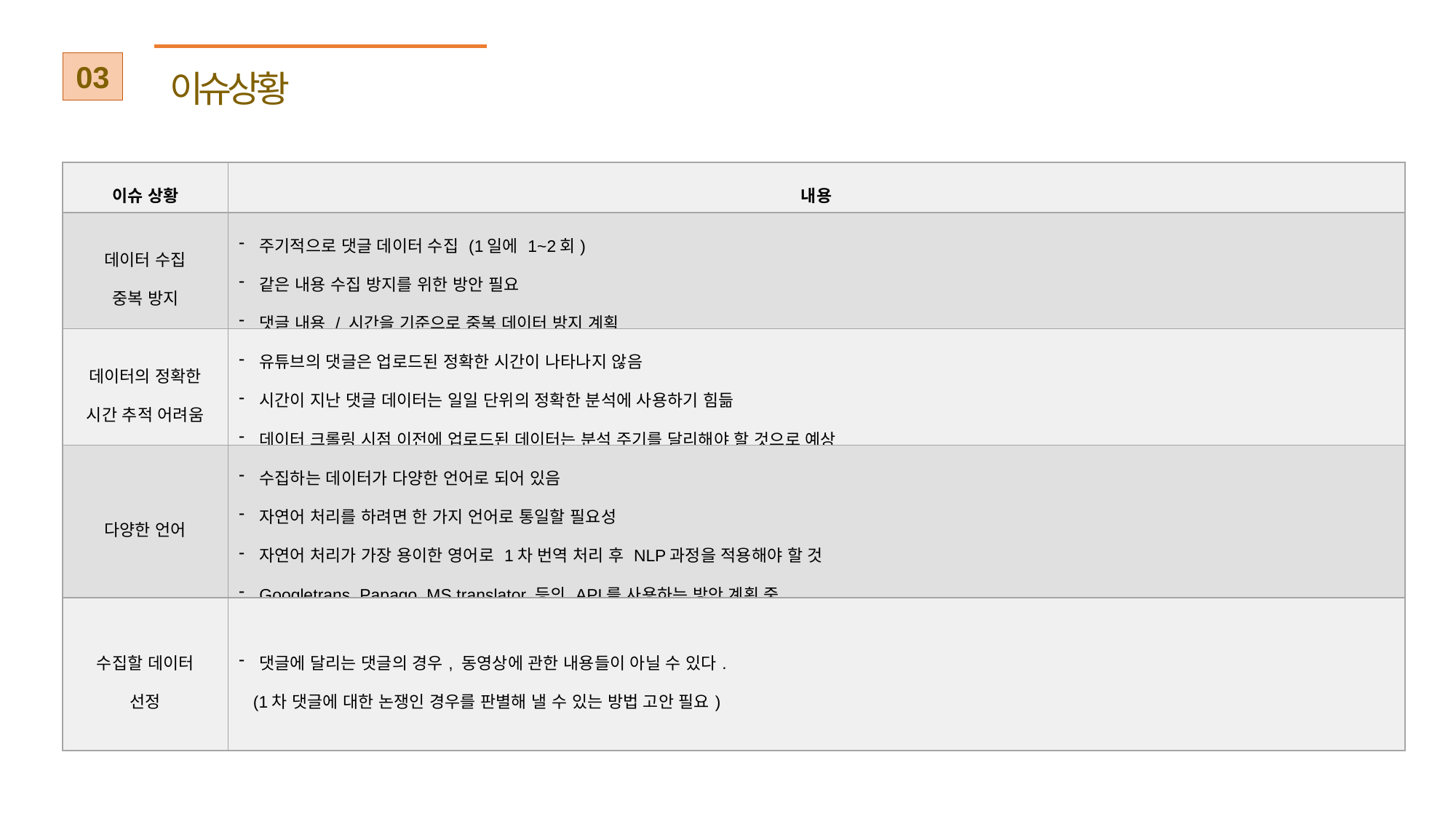

03
이슈상황
| 이슈 상황 | 내용 |
| --- | --- |
| 데이터 수집 중복 방지 | 주기적으로 댓글 데이터 수집 (1일에 1~2회) 같은 내용 수집 방지를 위한 방안 필요 댓글 내용 / 시간을 기준으로 중복 데이터 방지 계획 |
| 데이터의 정확한 시간 추적 어려움 | 유튜브의 댓글은 업로드된 정확한 시간이 나타나지 않음 시간이 지난 댓글 데이터는 일일 단위의 정확한 분석에 사용하기 힘듦 데이터 크롤링 시점 이전에 업로드된 데이터는 분석 주기를 달리해야 할 것으로 예상 |
| 다양한 언어 | 수집하는 데이터가 다양한 언어로 되어 있음 자연어 처리를 하려면 한 가지 언어로 통일할 필요성 자연어 처리가 가장 용이한 영어로 1차 번역 처리 후 NLP과정을 적용해야 할 것 Googletrans, Papago, MS translator 등의 API를 사용하는 방안 계획 중 |
| 수집할 데이터 선정 | 댓글에 달리는 댓글의 경우, 동영상에 관한 내용들이 아닐 수 있다. (1차 댓글에 대한 논쟁인 경우를 판별해 낼 수 있는 방법 고안 필요) |